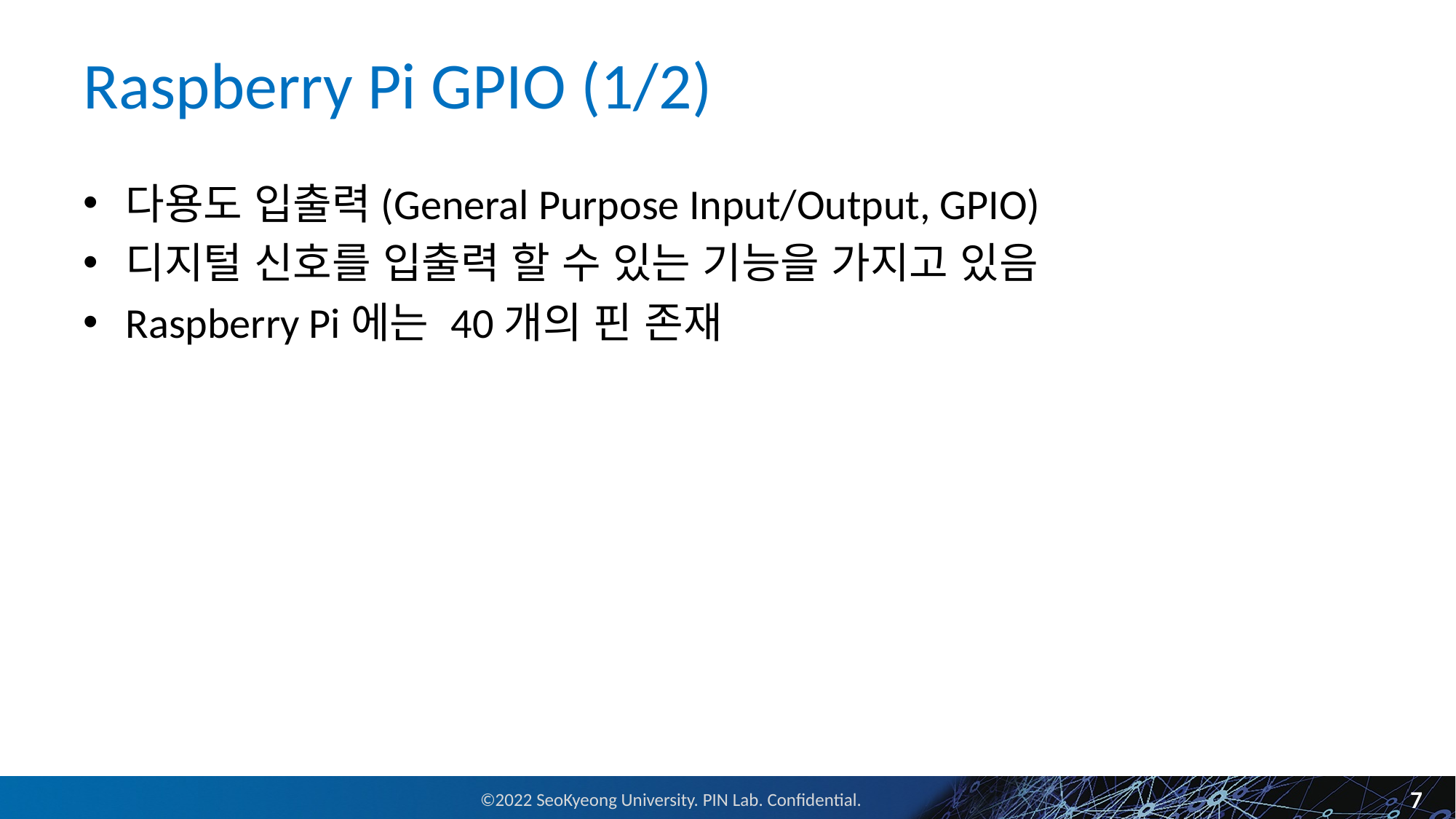

# Raspberry Pi GPIO (1/2)
다용도 입출력(General Purpose Input/Output, GPIO)
디지털 신호를 입출력 할 수 있는 기능을 가지고 있음
Raspberry Pi에는 40개의 핀 존재
7